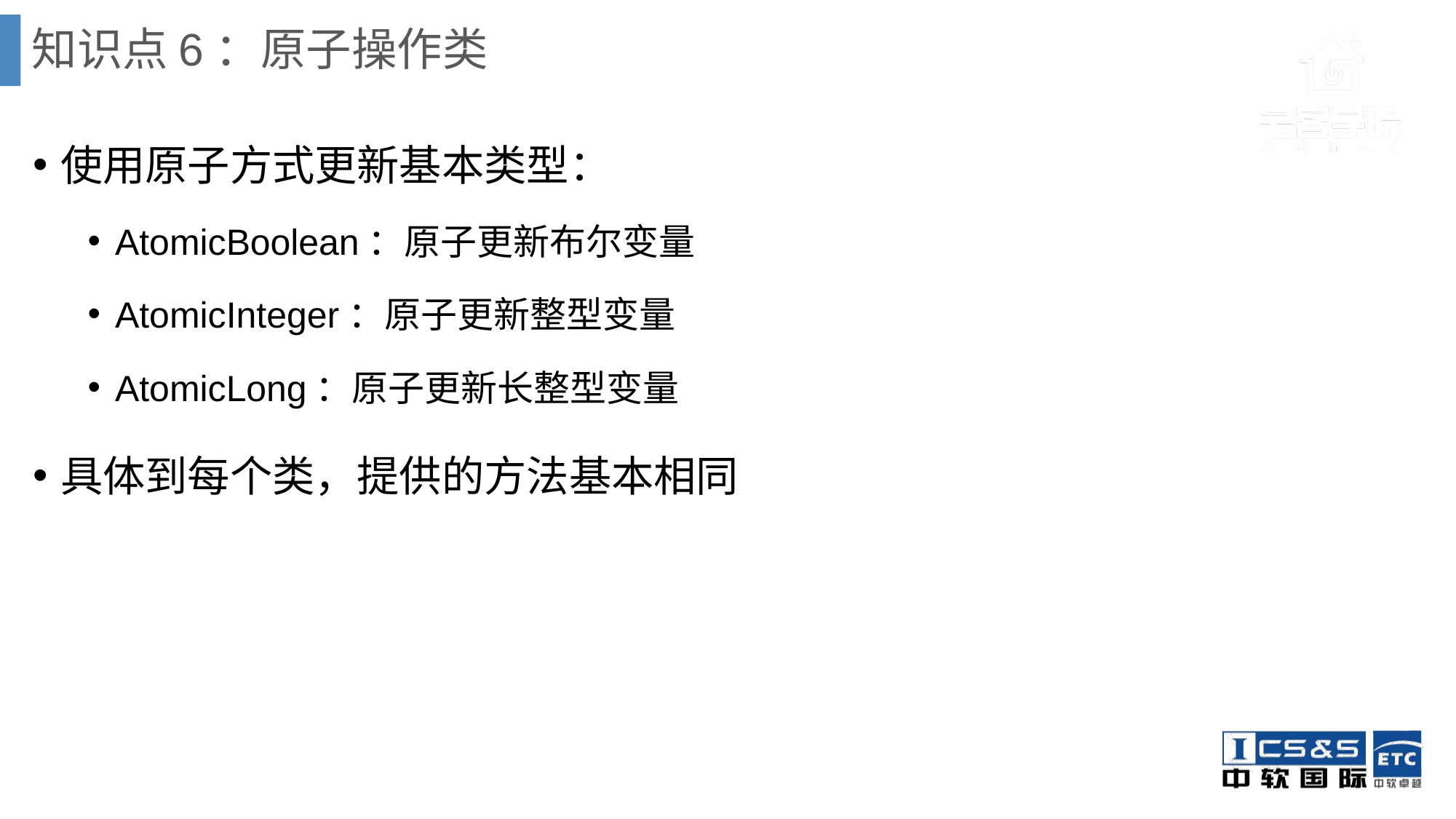

# 知识点6：原子操作类
使用原子方式更新基本类型：
AtomicBoolean：原子更新布尔变量
AtomicInteger：原子更新整型变量
AtomicLong：原子更新长整型变量
具体到每个类，提供的方法基本相同